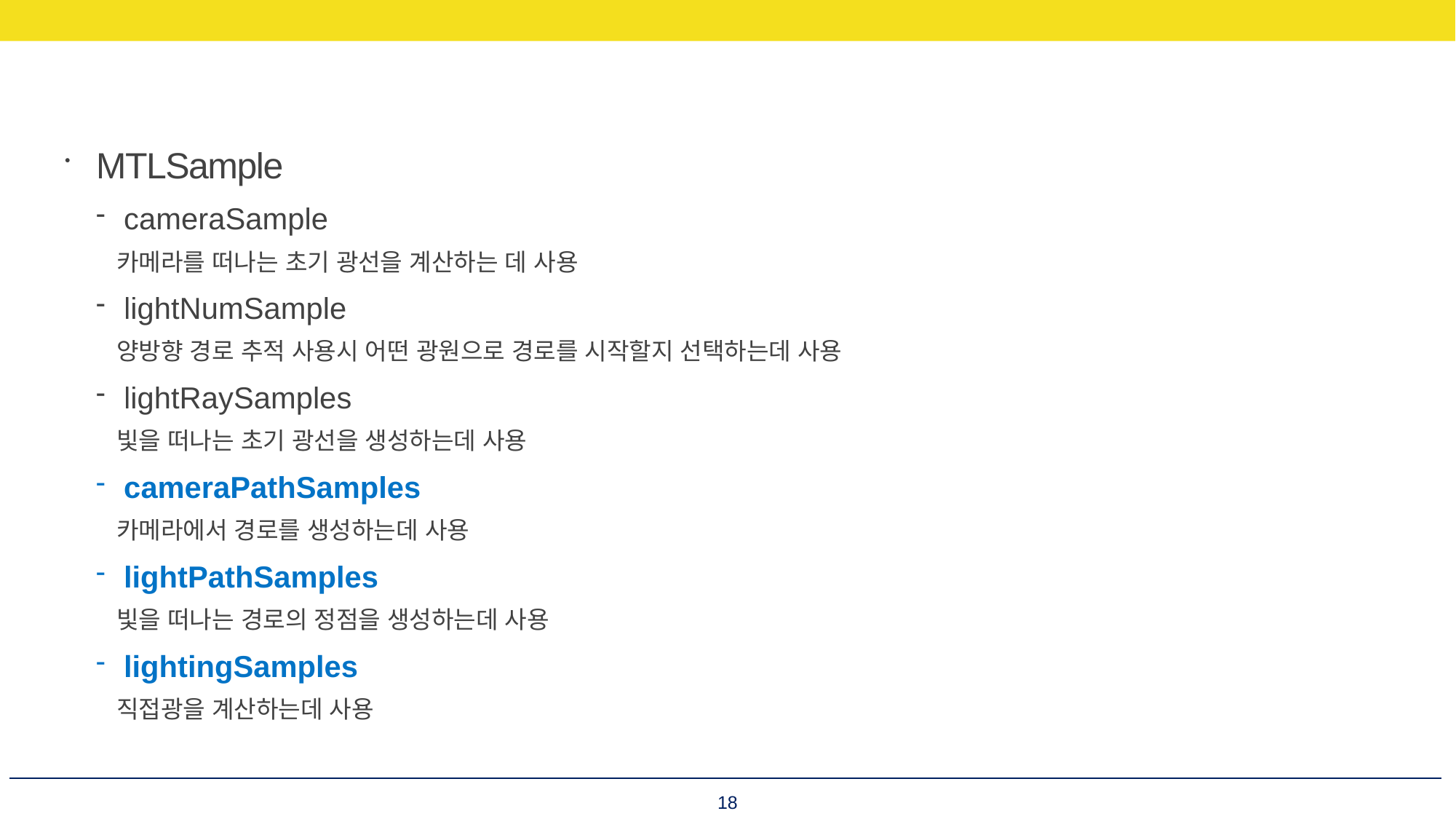

MTLSample
cameraSample
카메라를 떠나는 초기 광선을 계산하는 데 사용
lightNumSample
양방향 경로 추적 사용시 어떤 광원으로 경로를 시작할지 선택하는데 사용
lightRaySamples
빛을 떠나는 초기 광선을 생성하는데 사용
cameraPathSamples
카메라에서 경로를 생성하는데 사용
lightPathSamples
빛을 떠나는 경로의 정점을 생성하는데 사용
lightingSamples
직접광을 계산하는데 사용
18